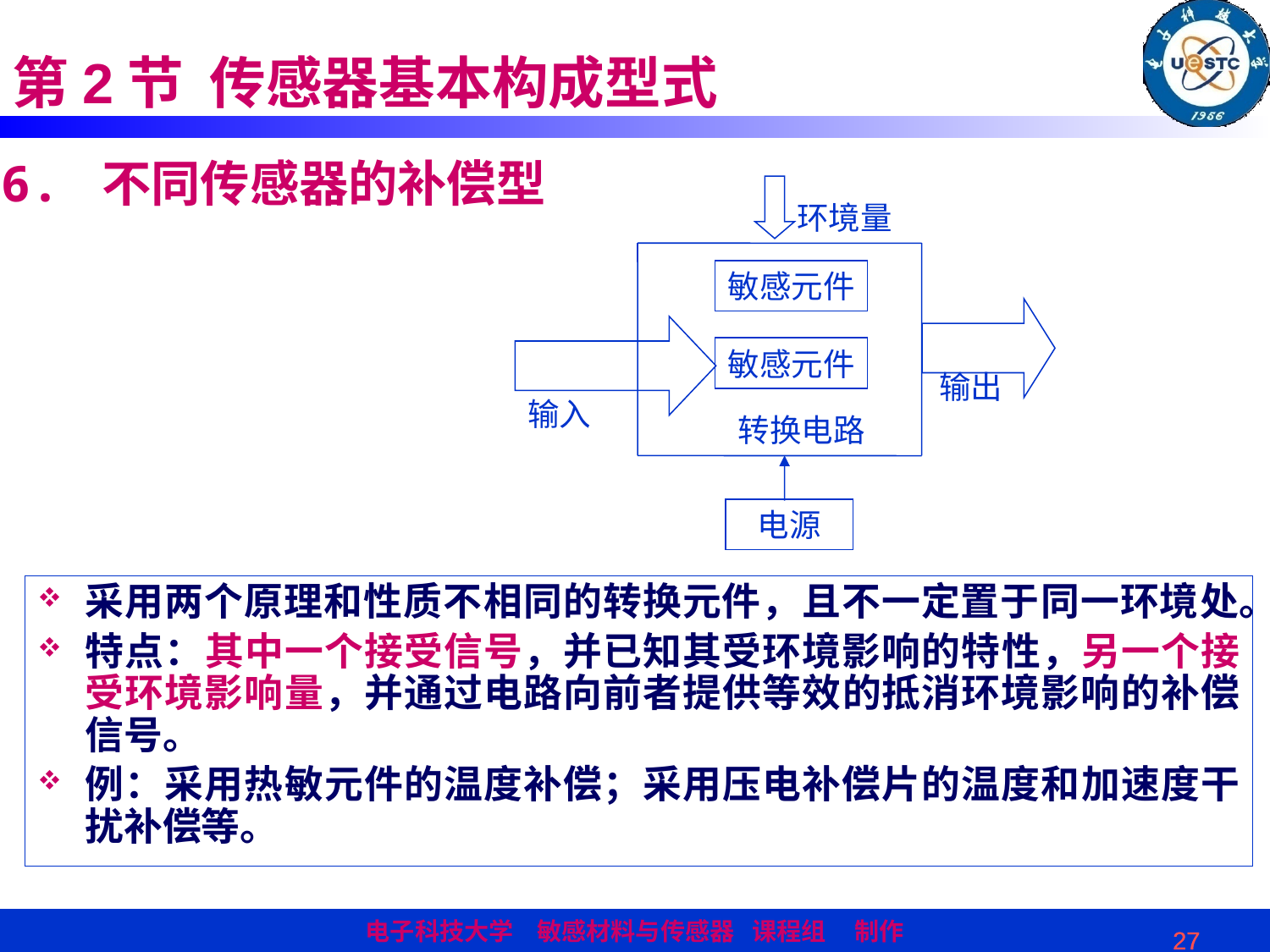

第2节  传感器基本构成型式
6. 不同传感器的补偿型

环境量

敏感元件

敏感元件
输出
输入
转换电路

电源
采用两个原理和性质不相同的转换元件，且不一定置于同一环境处。
特点：其中一个接受信号，并已知其受环境影响的特性，另一个接受环境影响量，并通过电路向前者提供等效的抵消环境影响的补偿信号。
例：采用热敏元件的温度补偿；采用压电补偿片的温度和加速度干扰补偿等。
27
27